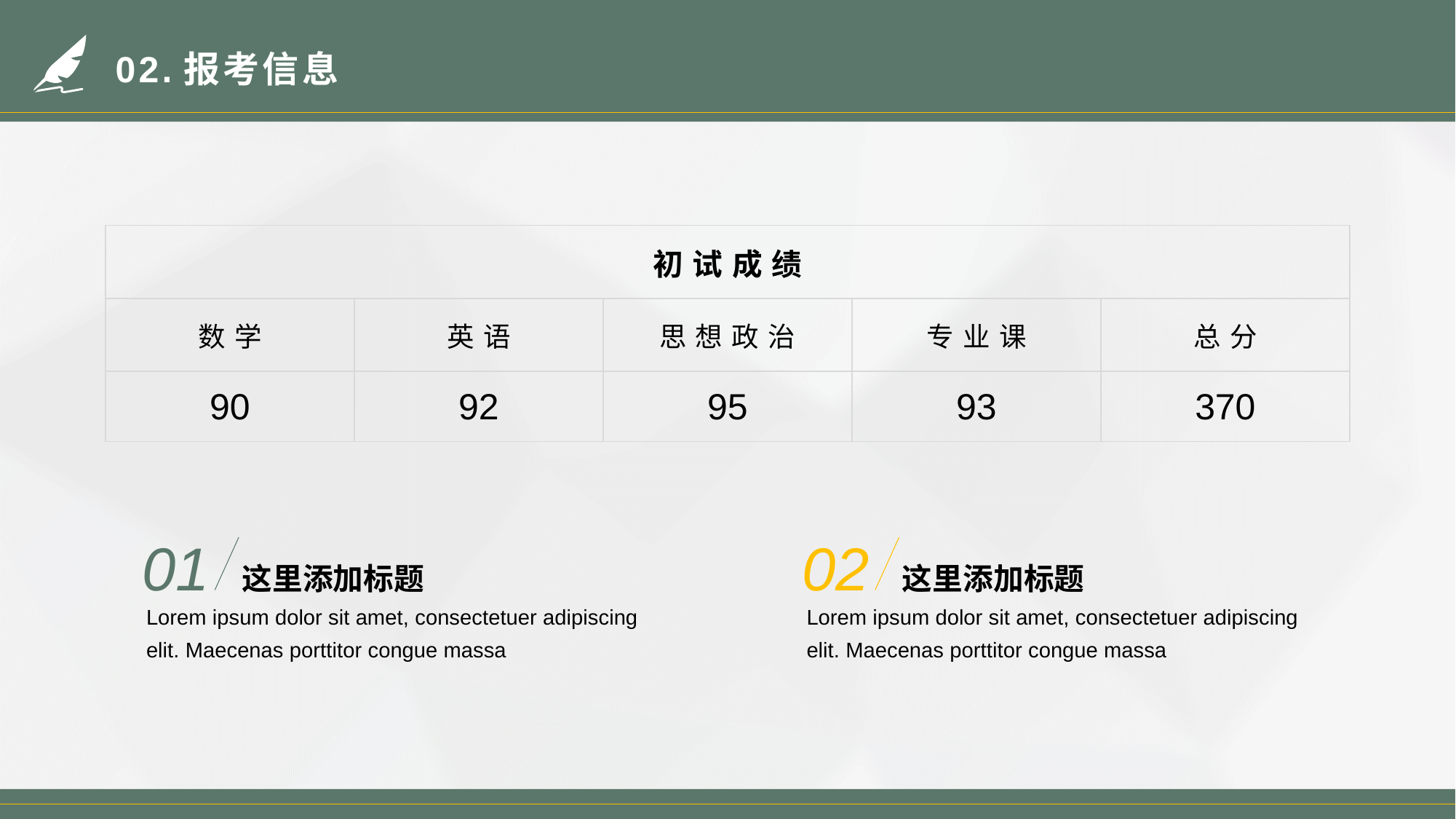

# 02.报考信息
| 初试成绩 |  |  |  |  |
| --- | --- | --- | --- | --- |
| 数学 | 英语 | 思想政治 | 专业课 | 总分 |
| 90 | 92 | 95 | 93 | 370 |
01
这里添加标题
Lorem ipsum dolor sit amet, consectetuer adipiscing elit. Maecenas porttitor congue massa
02
这里添加标题
Lorem ipsum dolor sit amet, consectetuer adipiscing elit. Maecenas porttitor congue massa